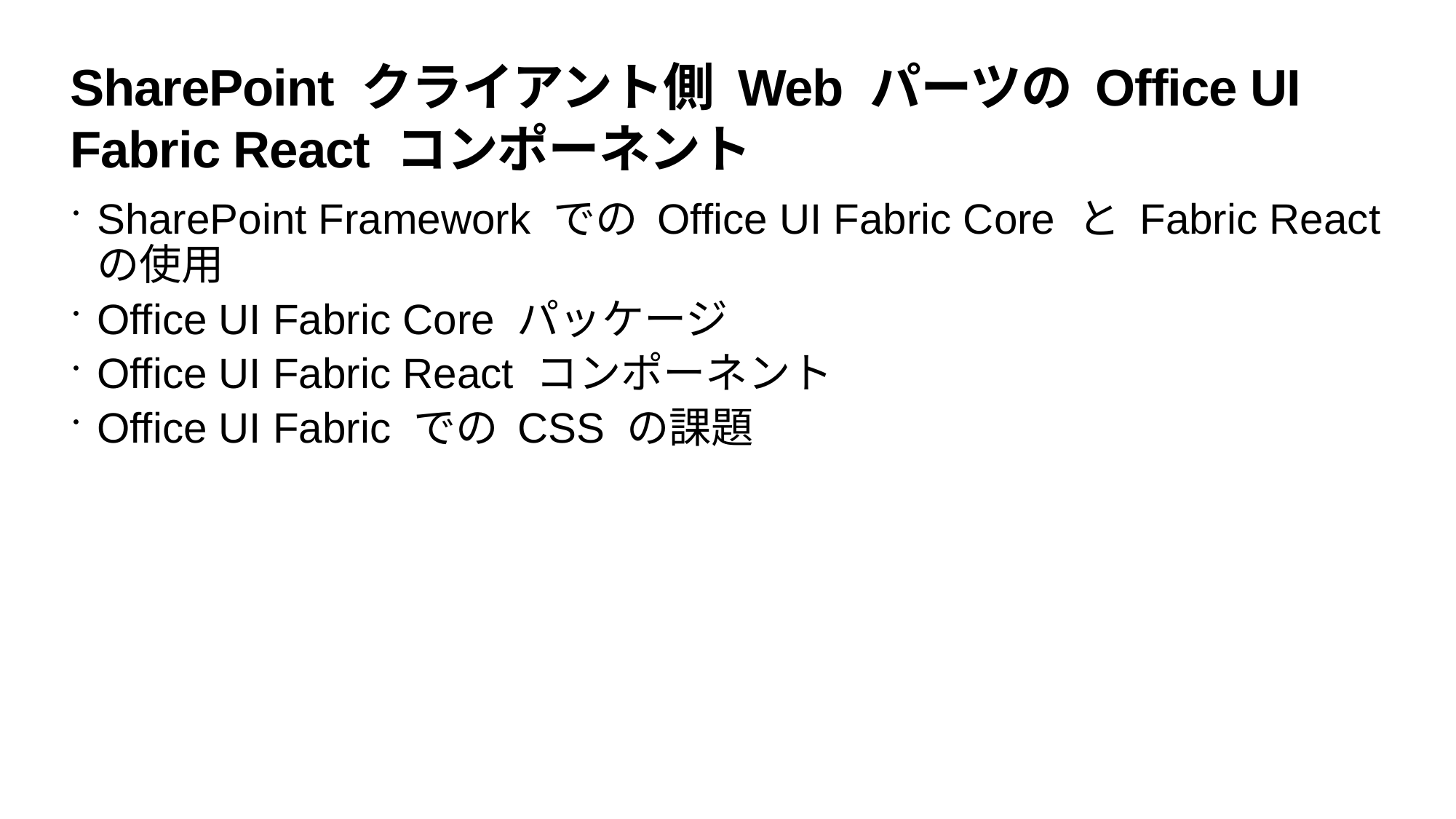

# SharePoint クライアント側 Web パーツの Office UI Fabric React コンポーネント
SharePoint Framework での Office UI Fabric Core と Fabric React の使用
Office UI Fabric Core パッケージ
Office UI Fabric React コンポーネント
Office UI Fabric での CSS の課題